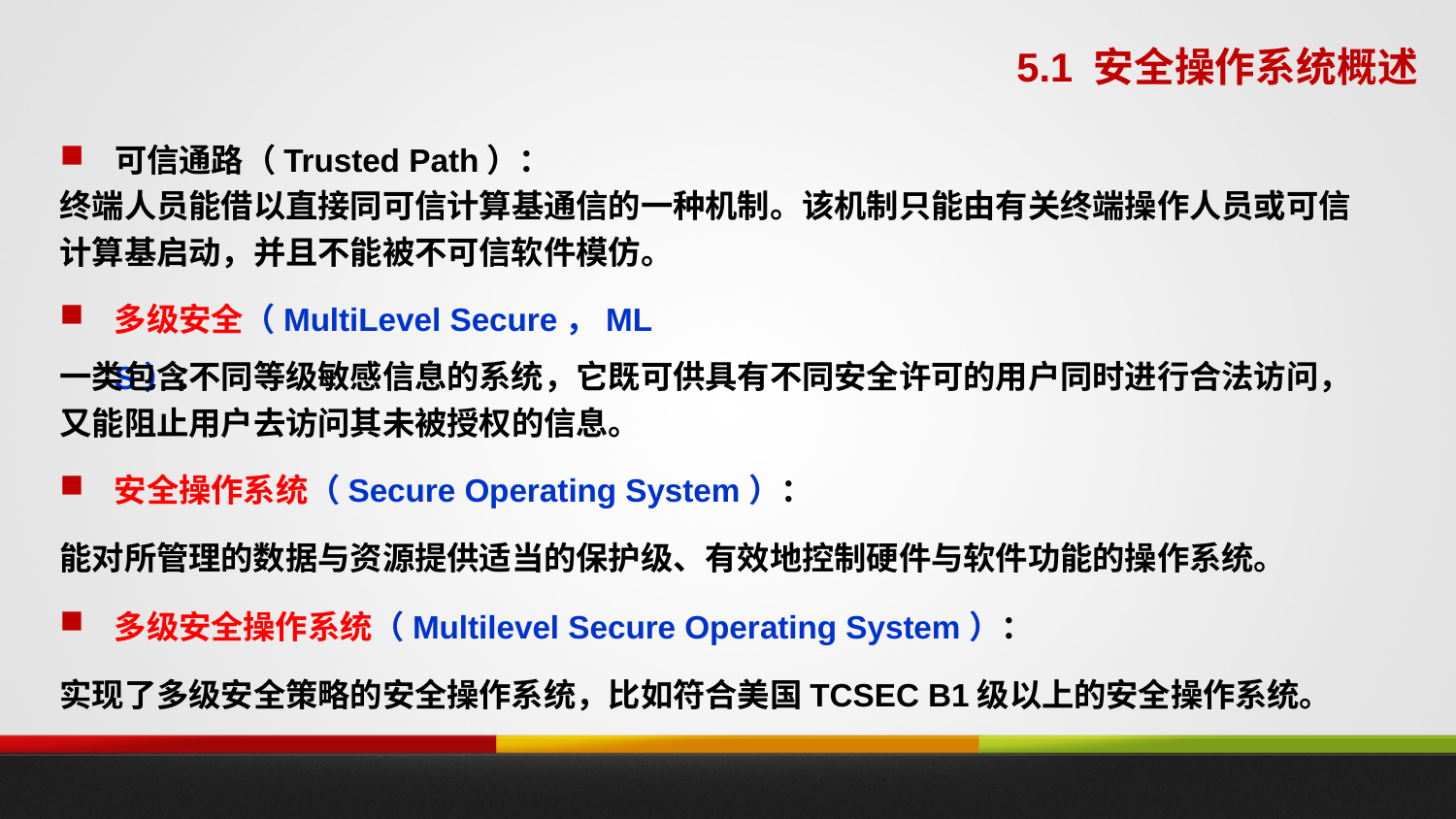

5.1 安全操作系统概述
可信通路（Trusted Path）：
终端人员能借以直接同可信计算基通信的一种机制。该机制只能由有关终端操作人员或可信
计算基启动，并且不能被不可信软件模仿。
多级安全（MultiLevel Secure，MLS）：
一类包含不同等级敏感信息的系统，它既可供具有不同安全许可的用户同时进行合法访问，
又能阻止用户去访问其未被授权的信息。
安全操作系统（Secure Operating System）：
能对所管理的数据与资源提供适当的保护级、有效地控制硬件与软件功能的操作系统。
多级安全操作系统（Multilevel Secure Operating System）：
实现了多级安全策略的安全操作系统，比如符合美国TCSEC B1级以上的安全操作系统。